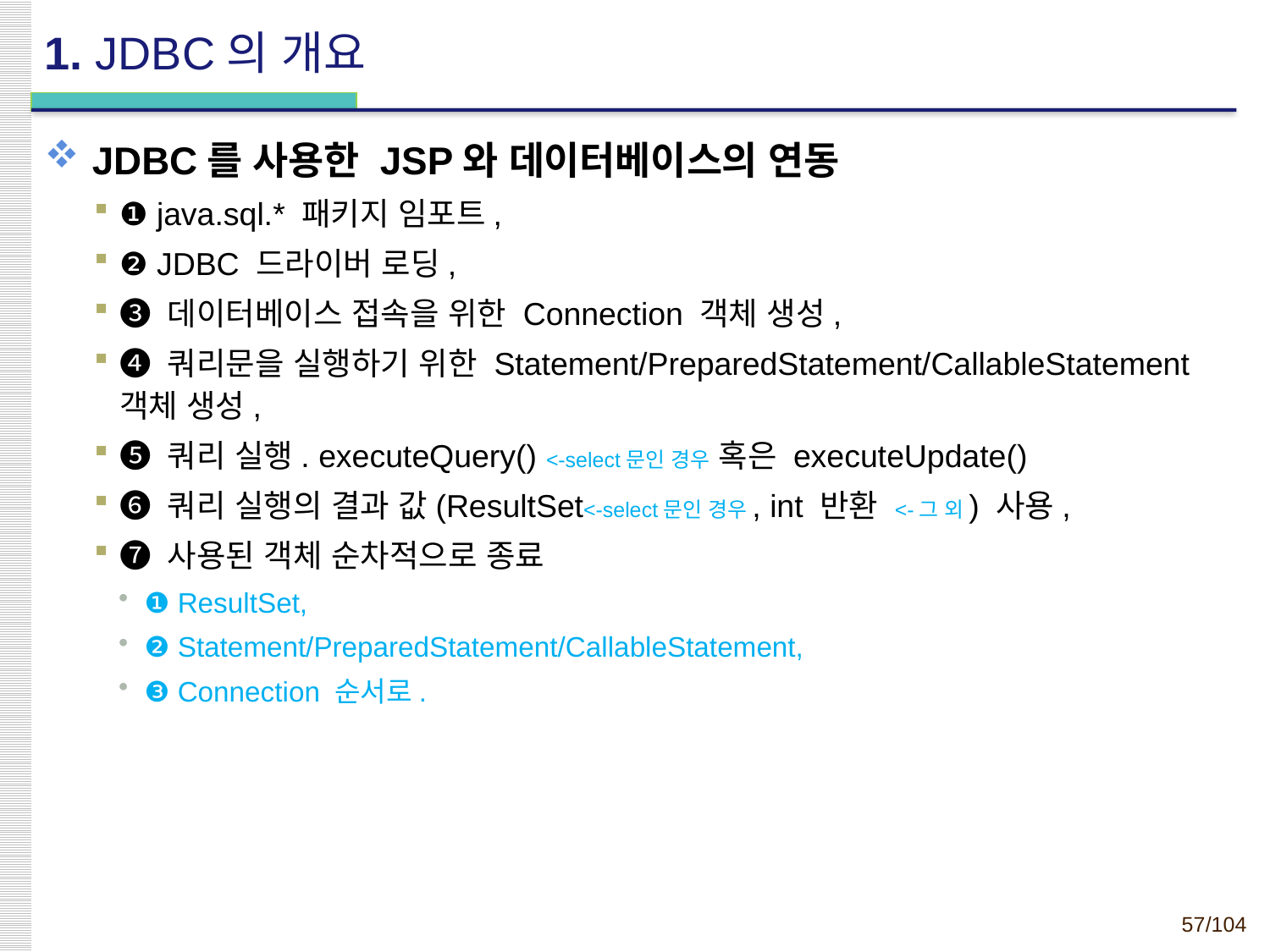

# 1. JDBC의 개요
JDBC를 사용한 JSP와 데이터베이스의 연동
❶ java.sql.* 패키지 임포트,
❷ JDBC 드라이버 로딩,
❸ 데이터베이스 접속을 위한 Connection 객체 생성,
❹ 쿼리문을 실행하기 위한 Statement/PreparedStatement/CallableStatement객체 생성,
❺ 쿼리 실행. executeQuery() <-select문인 경우 혹은 executeUpdate()
❻ 쿼리 실행의 결과 값(ResultSet<-select문인 경우, int 반환 <-그 외) 사용,
❼ 사용된 객체 순차적으로 종료
❶ ResultSet,
❷ Statement/PreparedStatement/CallableStatement,
❸ Connection 순서로.